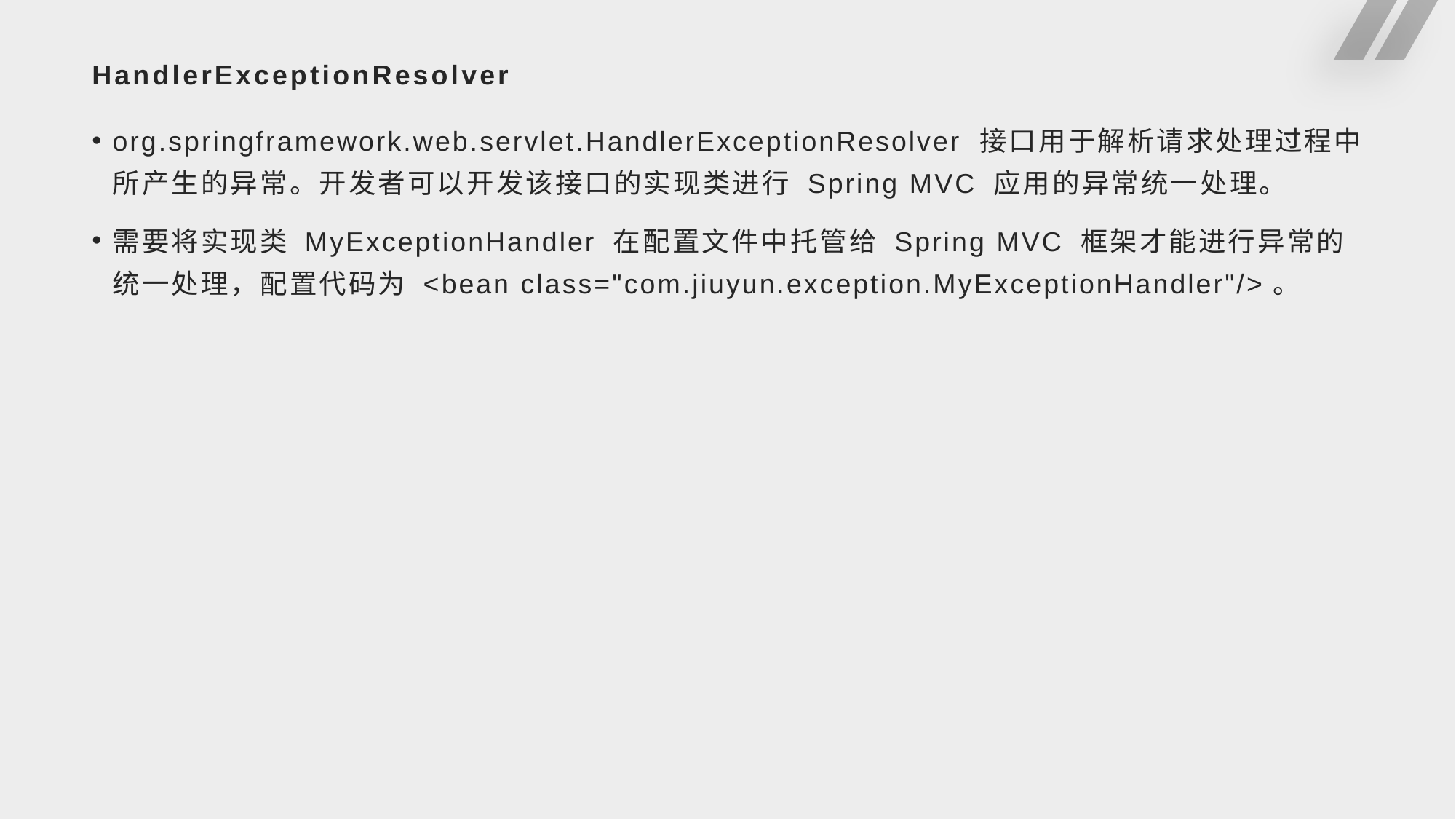

# HandlerExceptionResolver
org.springframework.web.servlet.HandlerExceptionResolver 接口用于解析请求处理过程中所产生的异常。开发者可以开发该接口的实现类进行 Spring MVC 应用的异常统一处理。
需要将实现类 MyExceptionHandler 在配置文件中托管给 Spring MVC 框架才能进行异常的统一处理，配置代码为 <bean class="com.jiuyun.exception.MyExceptionHandler"/>。